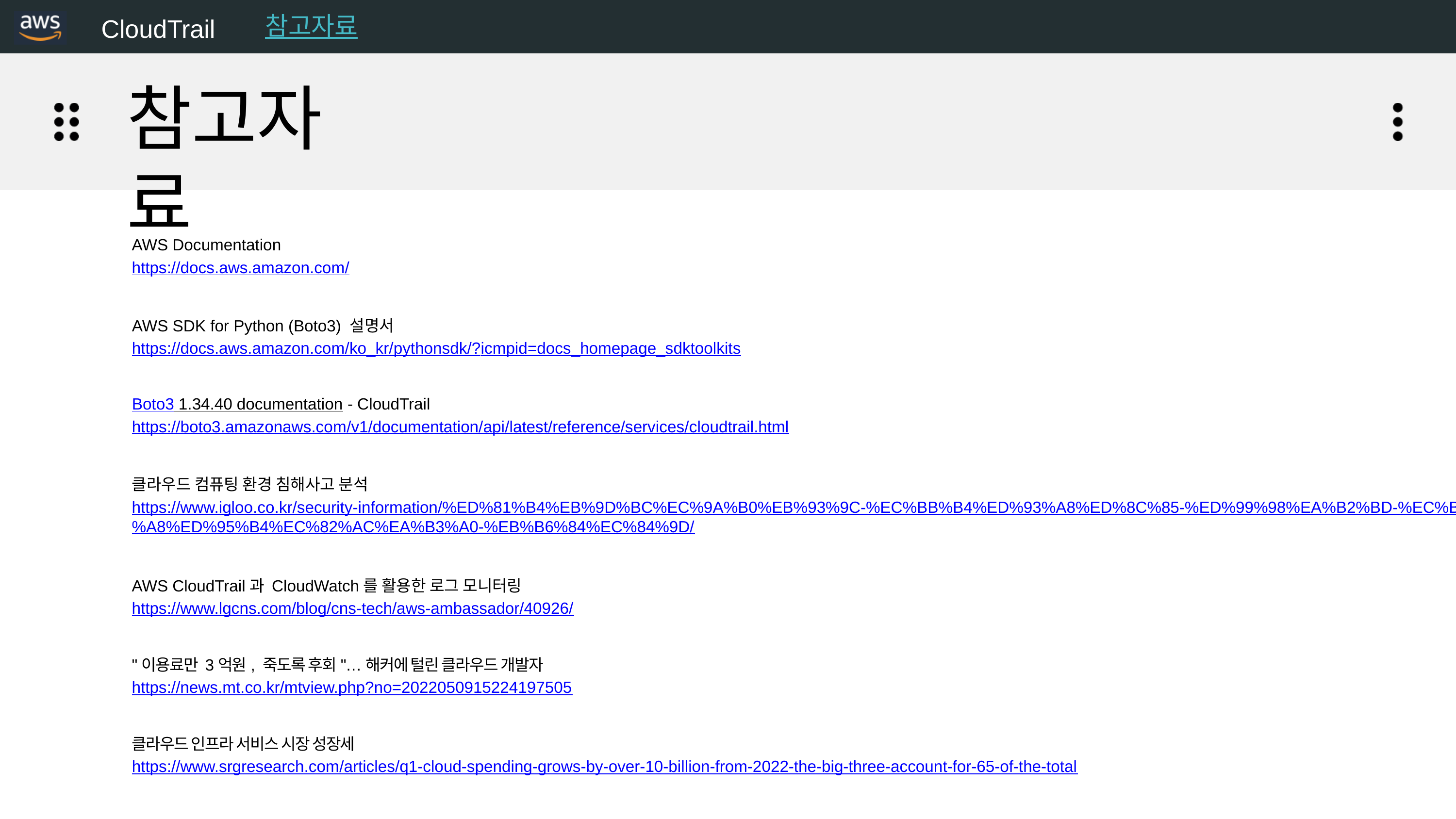

CloudTrail

참고자료

참고자료

AWS Documentation
https://docs.aws.amazon.com/

AWS SDK for Python (Boto3) 설명서
https://docs.aws.amazon.com/ko_kr/pythonsdk/?icmpid=docs_homepage_sdktoolkits
Boto3 1.34.40 documentation - CloudTrail
https://boto3.amazonaws.com/v1/documentation/api/latest/reference/services/cloudtrail.html
클라우드 컴퓨팅 환경 침해사고 분석
https://www.igloo.co.kr/security-information/%ED%81%B4%EB%9D%BC%EC%9A%B0%EB%93%9C-%EC%BB%B4%ED%93%A8%ED%8C%85-%ED%99%98%EA%B2%BD-%EC%B9%A8%ED%95%B4%EC%82%AC%EA%B3%A0-%EB%B6%84%EC%84%9D/
AWS CloudTrail과 CloudWatch를 활용한 로그 모니터링
https://www.lgcns.com/blog/cns-tech/aws-ambassador/40926/
"이용료만 3억원, 죽도록 후회"…해커에 털린 클라우드 개발자
https://news.mt.co.kr/mtview.php?no=2022050915224197505
클라우드 인프라 서비스 시장 성장세
https://www.srgresearch.com/articles/q1-cloud-spending-grows-by-over-10-billion-from-2022-the-big-three-account-for-65-of-the-total